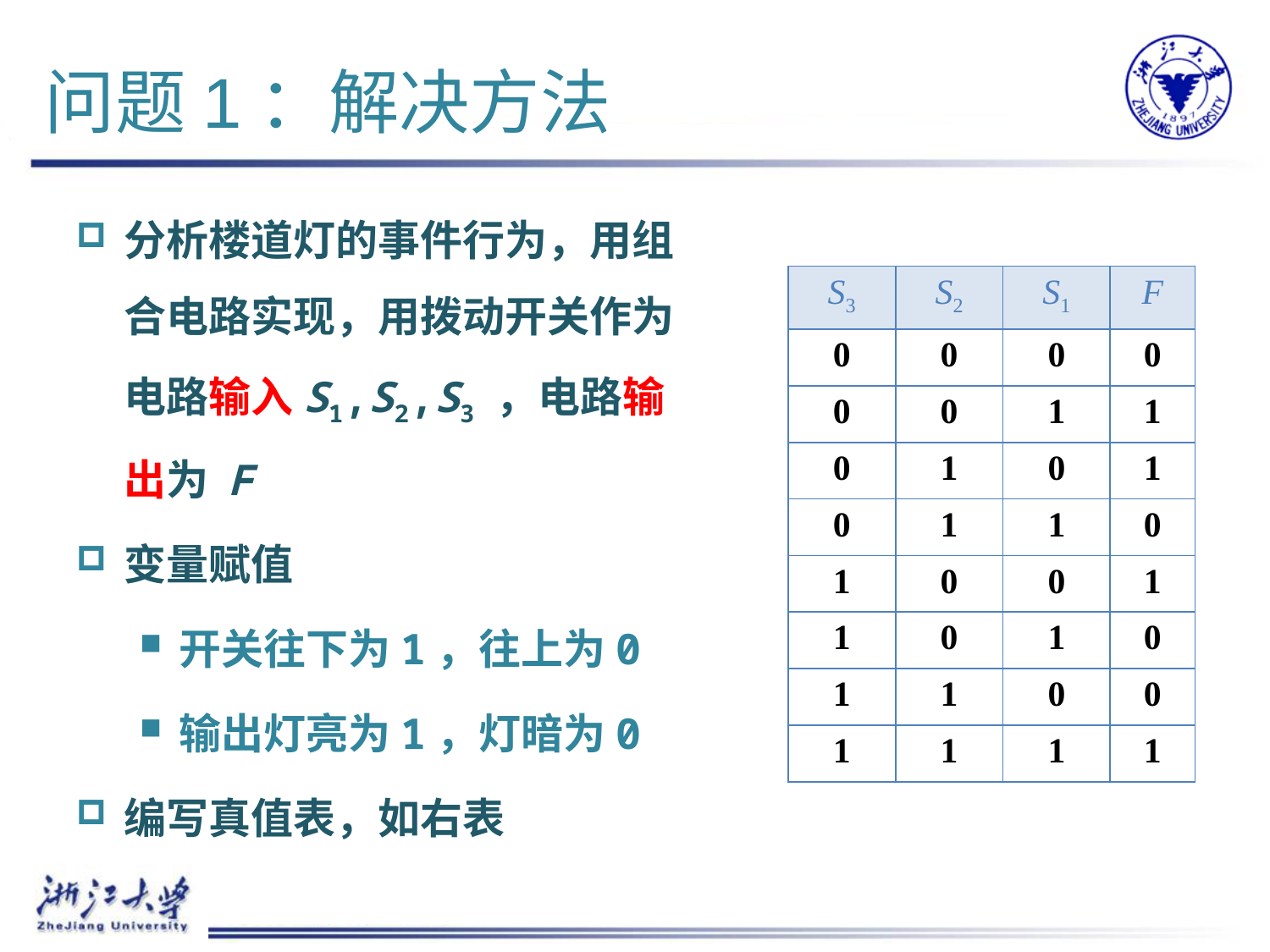

# 问题1：解决方法
分析楼道灯的事件行为，用组合电路实现，用拨动开关作为电路输入S1,S2,S3 ，电路输出为 F
变量赋值
开关往下为1，往上为0
输出灯亮为1，灯暗为0
编写真值表，如右表
| S3 | S2 | S1 | F |
| --- | --- | --- | --- |
| 0 | 0 | 0 | 0 |
| 0 | 0 | 1 | 1 |
| 0 | 1 | 0 | 1 |
| 0 | 1 | 1 | 0 |
| 1 | 0 | 0 | 1 |
| 1 | 0 | 1 | 0 |
| 1 | 1 | 0 | 0 |
| 1 | 1 | 1 | 1 |